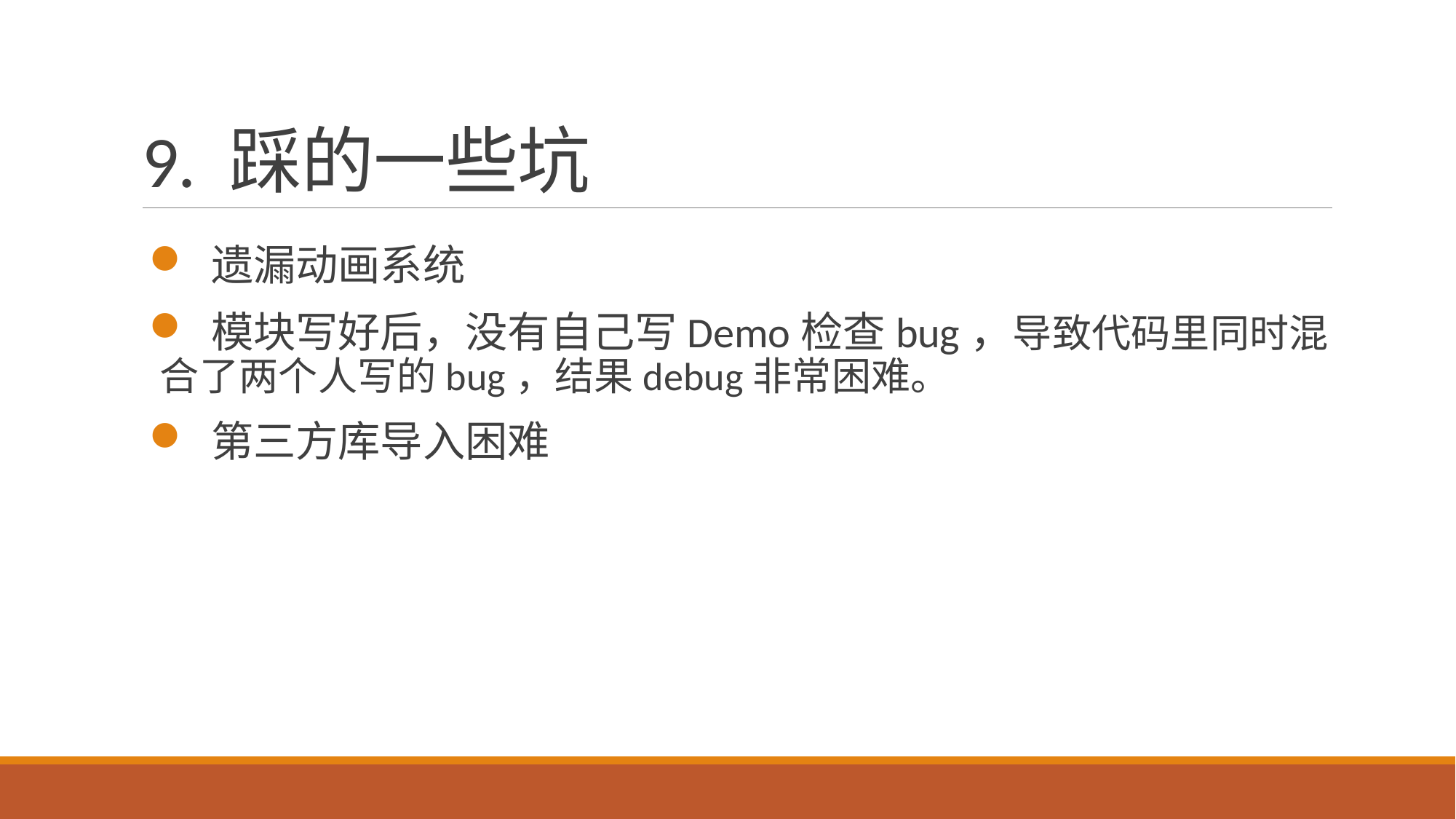

# 9. 踩的一些坑
 遗漏动画系统
 模块写好后，没有自己写Demo检查bug，导致代码里同时混合了两个人写的bug，结果debug非常困难。
 第三方库导入困难